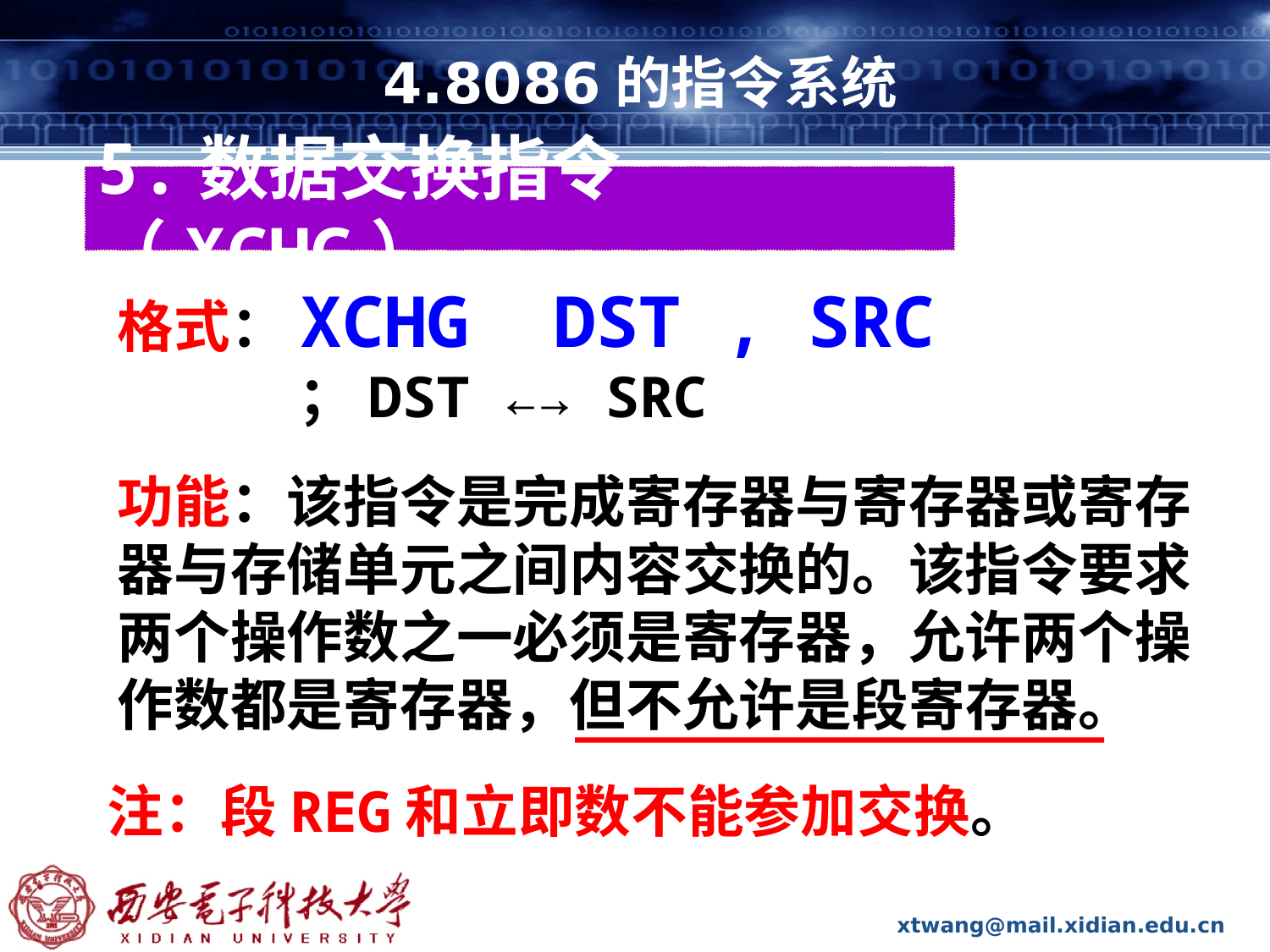

# 4.8086的指令系统
5.数据交换指令（XCHG）
格式：XCHG  DST , SRC
             ；DST ←→ SRC
功能：该指令是完成寄存器与寄存器或寄存器与存储单元之间内容交换的。该指令要求两个操作数之一必须是寄存器，允许两个操作数都是寄存器，但不允许是段寄存器。

注：段REG和立即数不能参加交换。